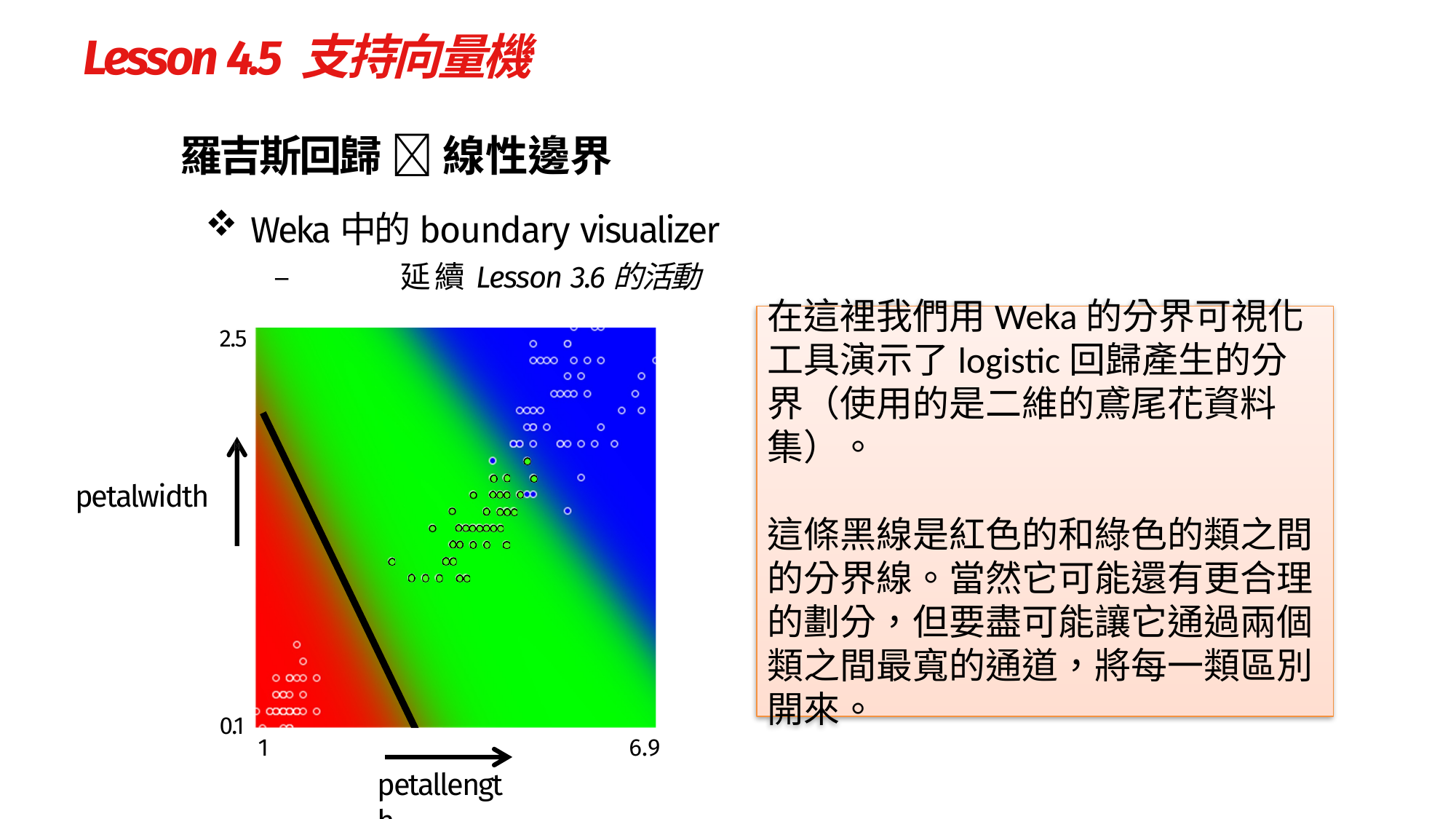

# Lesson 4.5 支持向量機
羅吉斯回歸 ⇒ 線性邊界
Weka中的boundary visualizer
–	延續Lesson 3.6的活動
在這裡我們用Weka的分界可視化工具演示了logistic回歸產生的分界（使用的是二維的鳶尾花資料集）。

這條黑線是紅色的和綠色的類之間的分界線。當然它可能還有更合理的劃分，但要盡可能讓它通過兩個類之間最寬的通道，將每一類區別開來。
2.5

petalwidth
0.1
1
6.9
petallength